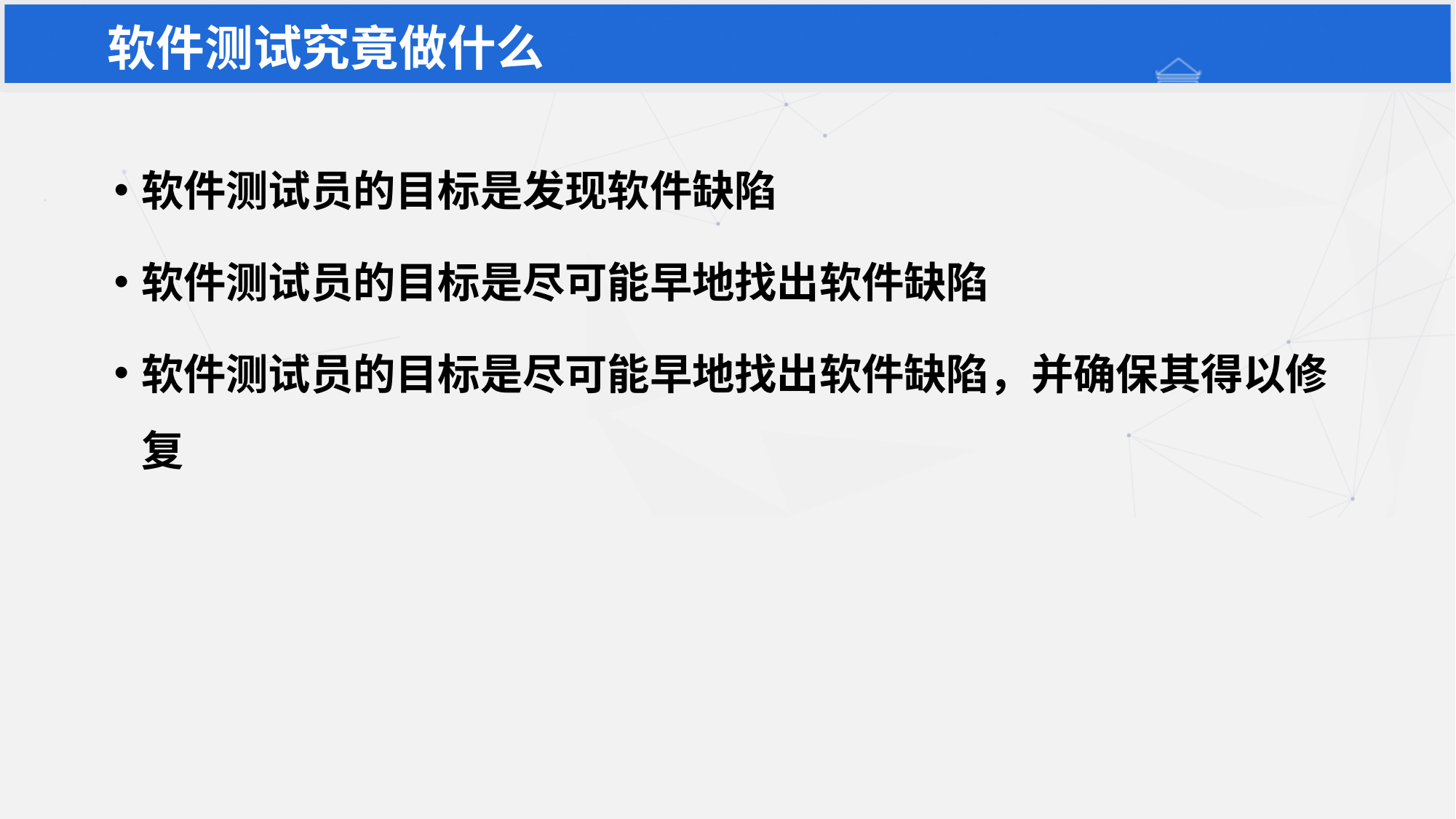

# 软件测试究竟做什么
软件测试员的目标是发现软件缺陷
软件测试员的目标是尽可能早地找出软件缺陷
软件测试员的目标是尽可能早地找出软件缺陷，并确保其得以修复